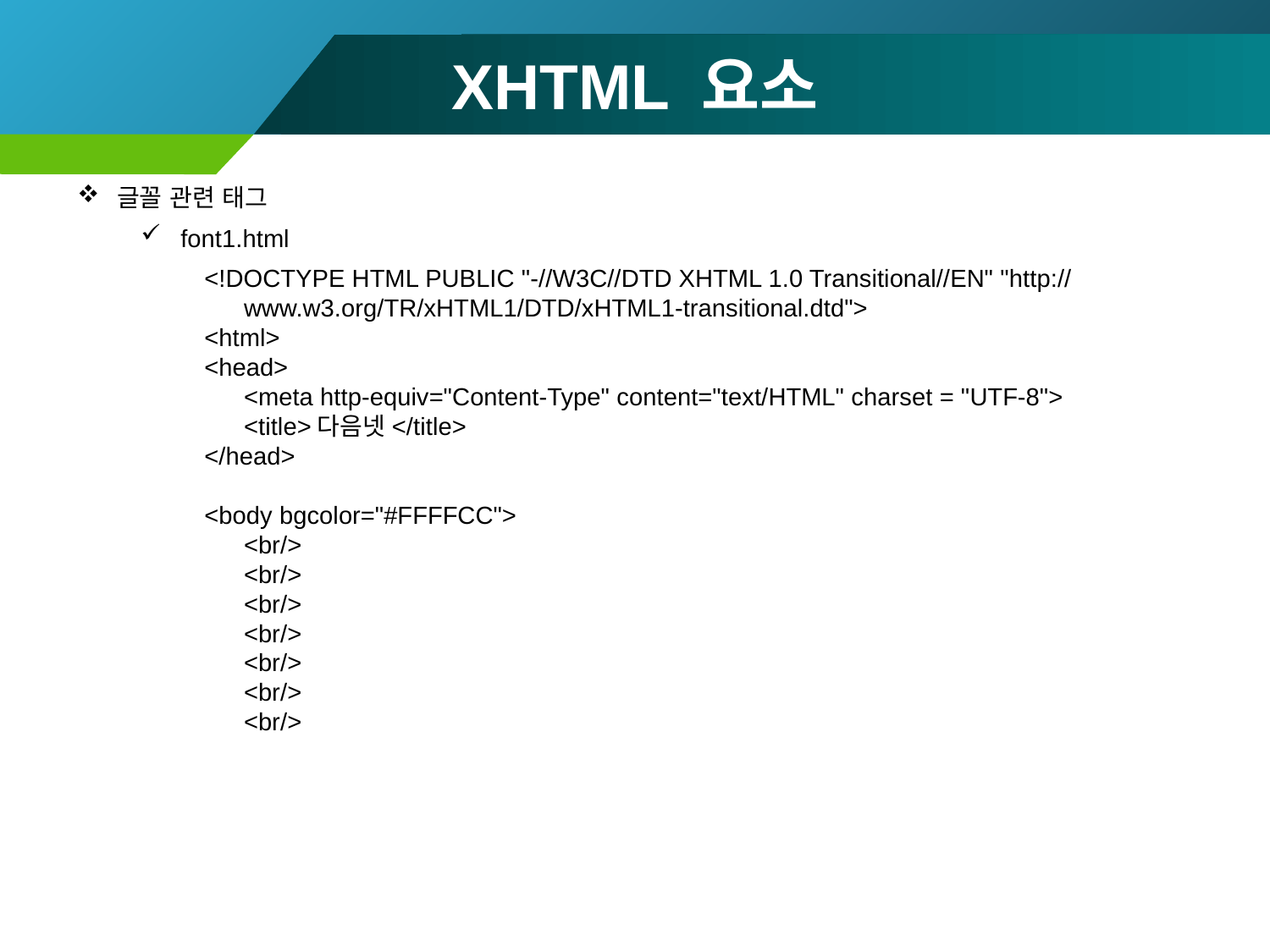

# XHTML 요소
글꼴 관련 태그
font1.html
<!DOCTYPE HTML PUBLIC "-//W3C//DTD XHTML 1.0 Transitional//EN" "http://www.w3.org/TR/xHTML1/DTD/xHTML1-transitional.dtd">
<html>
<head>
	<meta http-equiv="Content-Type" content="text/HTML" charset = "UTF-8">
	<title>다음넷</title>
</head>

<body bgcolor="#FFFFCC">
	<br/>
	<br/>
	<br/>
	<br/>
	<br/>
	<br/>
	<br/>

40